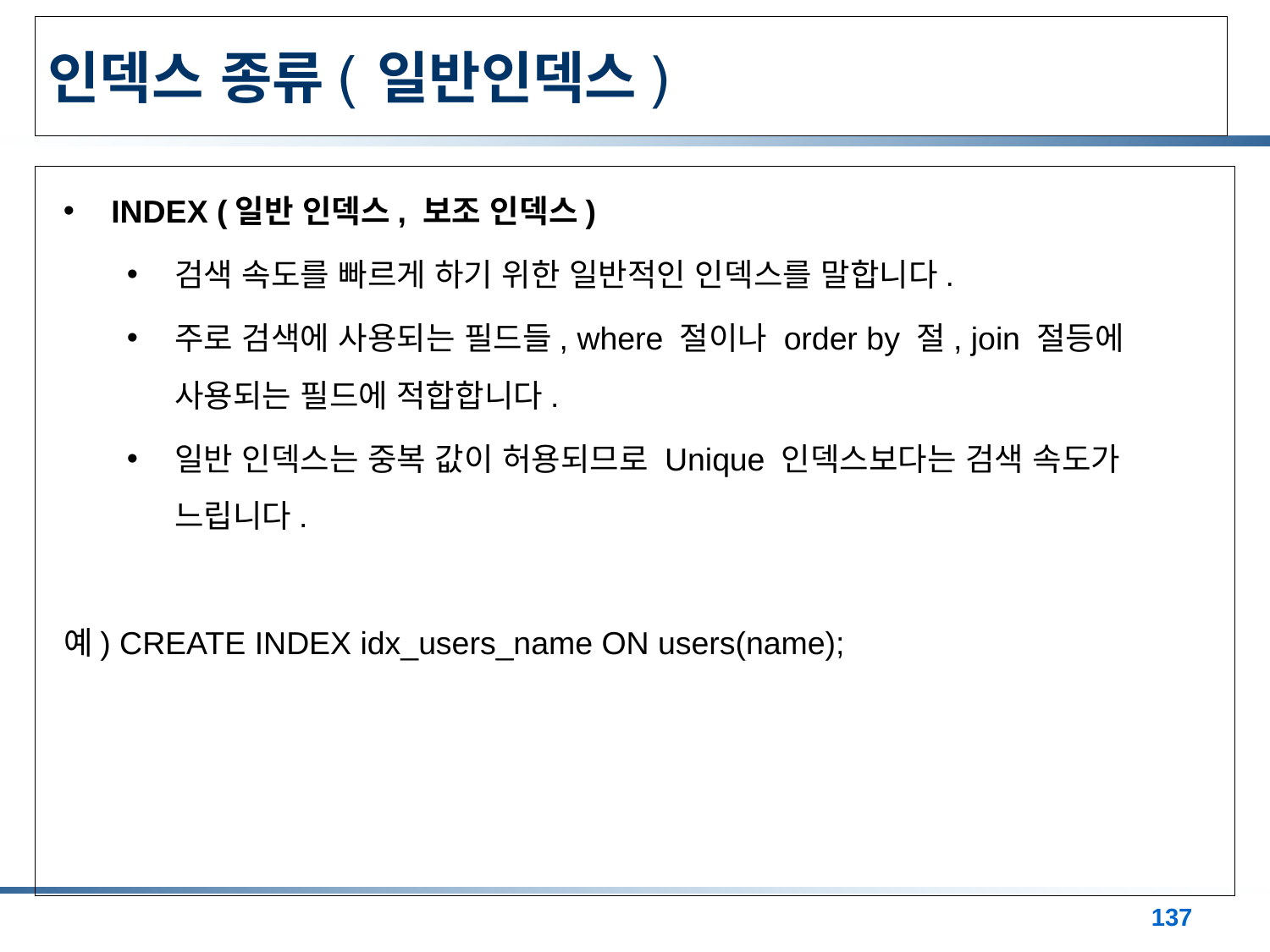

# 인덱스 종류(일반인덱스)
INDEX (일반 인덱스, 보조 인덱스)
검색 속도를 빠르게 하기 위한 일반적인 인덱스를 말합니다.
주로 검색에 사용되는 필드들, where 절이나 order by 절, join 절등에 사용되는 필드에 적합합니다.
일반 인덱스는 중복 값이 허용되므로 Unique 인덱스보다는 검색 속도가 느립니다.

예) CREATE INDEX idx_users_name ON users(name);